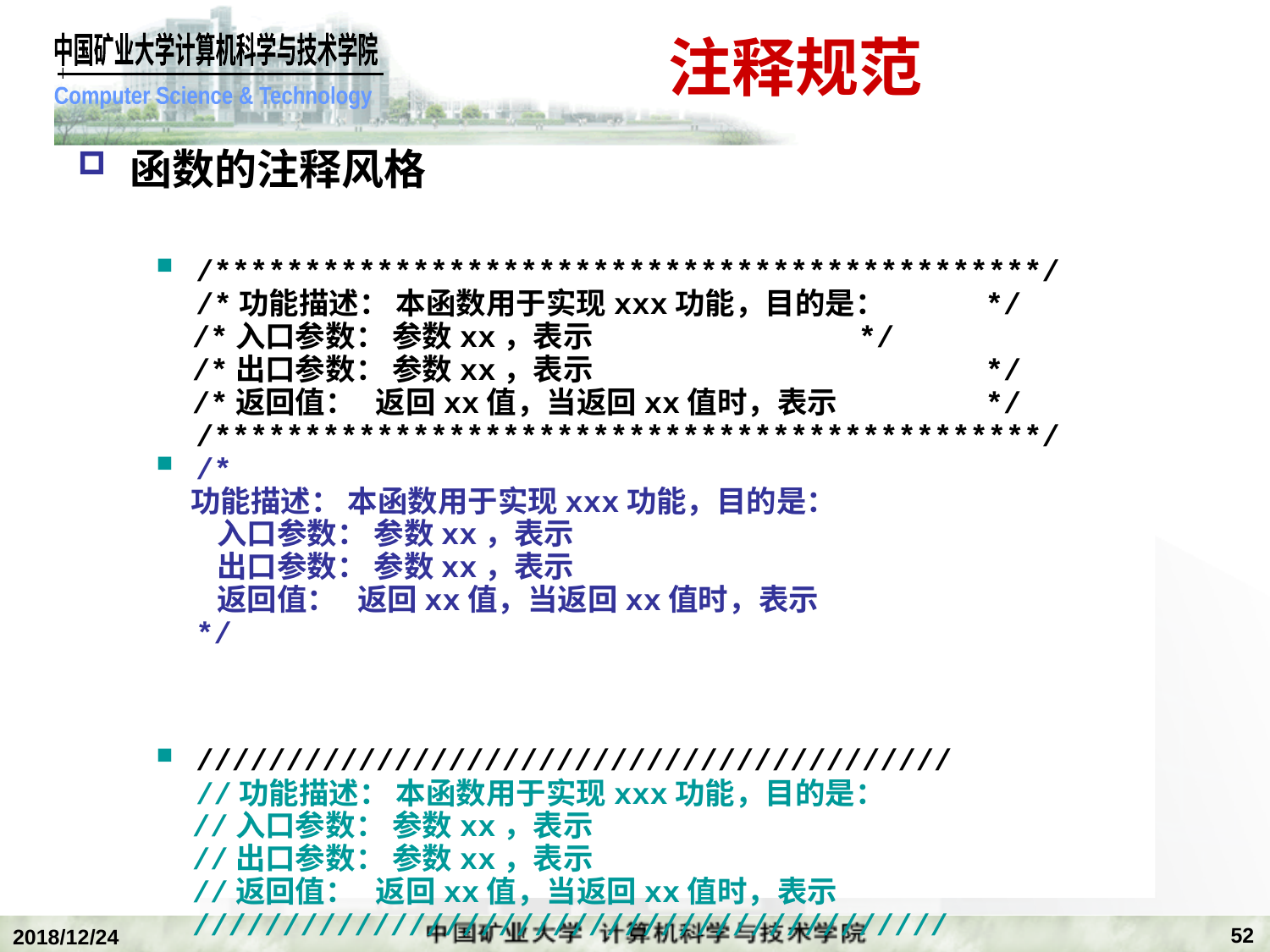

注释规范
函数的注释风格

/**********************************************/
	/*功能描述： 本函数用于实现xxx功能，目的是： 	   */
  /*入口参数： 参数xx，表示                 	   */
  /*出口参数： 参数xx，表示	           		   */
  /*返回值：   返回xx值，当返回xx值时，表示  	   */
	/**********************************************/
/*
    功能描述： 本函数用于实现xxx功能，目的是：
  	  入口参数： 参数xx，表示
  	  出口参数： 参数xx，表示
  	  返回值：   返回xx值，当返回xx值时，表示
	*/

//////////////////////////////////////////
	//功能描述： 本函数用于实现xxx功能，目的是：
  //入口参数： 参数xx，表示
  //出口参数： 参数xx，表示
  //返回值：   返回xx值，当返回xx值时，表示
  //////////////////////////////////////////
52
2018/12/24